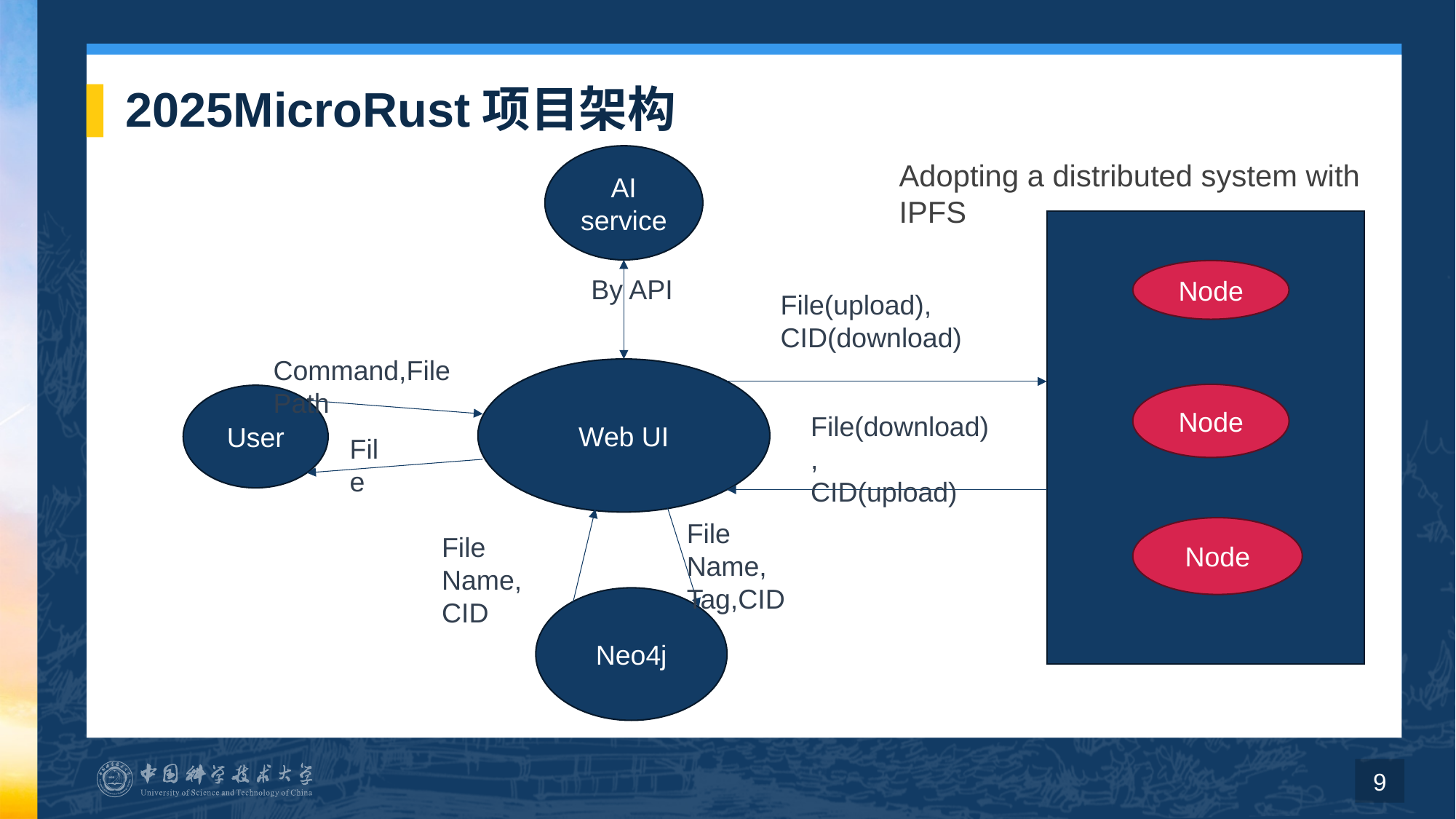

# 2025MicroRust项目架构
AI service
Adopting a distributed system with IPFS

Node
By API
File(upload),
CID(download)
Command,File Path
Web UI
Node
User
File(download),
CID(upload)
File
File Name,
Tag,CID
Node
File Name,
CID
Neo4j
9